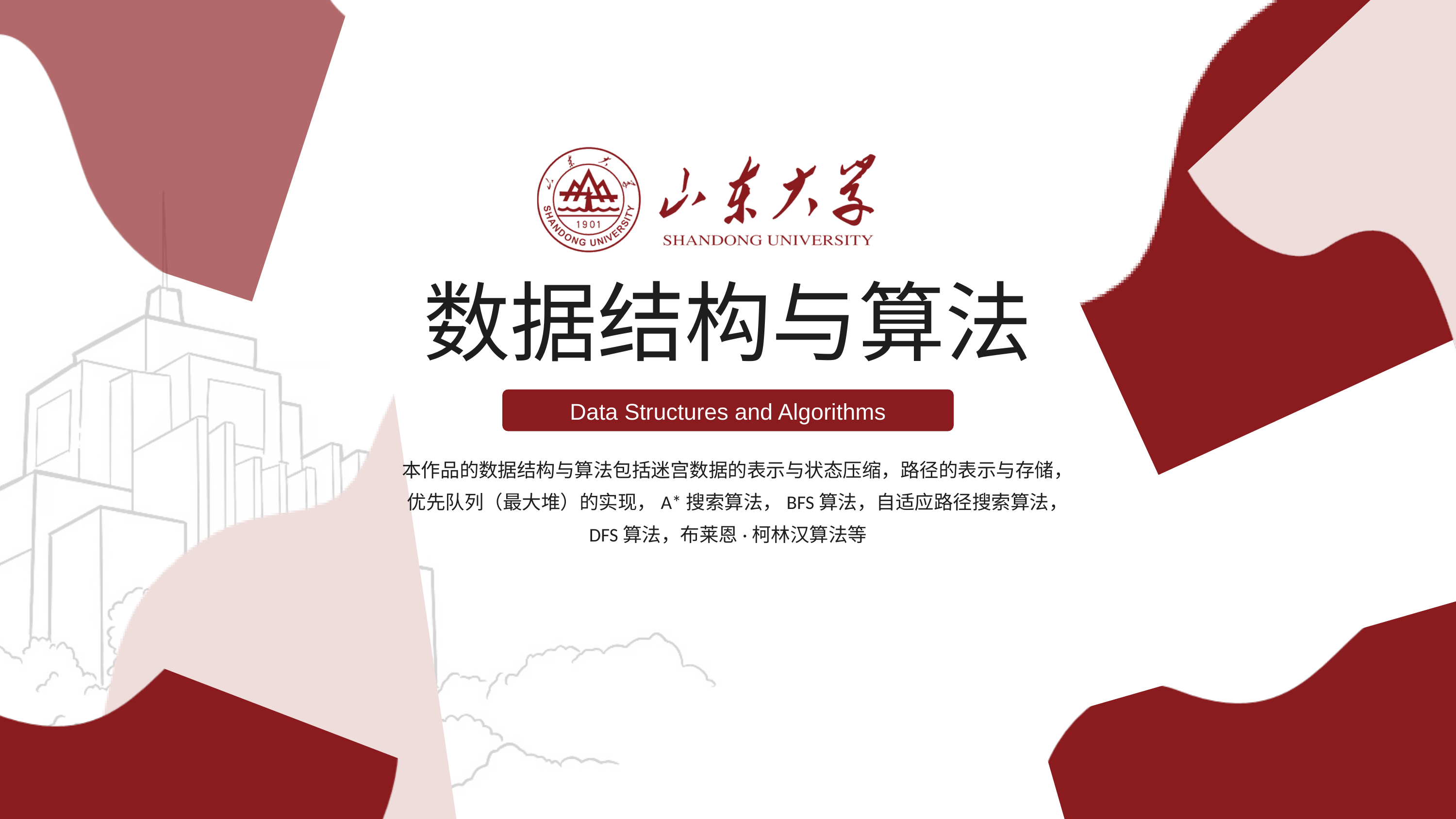

数据结构与算法

Data Structures and Algorithms

本作品的数据结构与算法包括迷宫数据的表示与状态压缩，路径的表示与存储，优先队列（最大堆）的实现，A*搜索算法，BFS算法，自适应路径搜索算法，DFS算法，布莱恩·柯林汉算法等